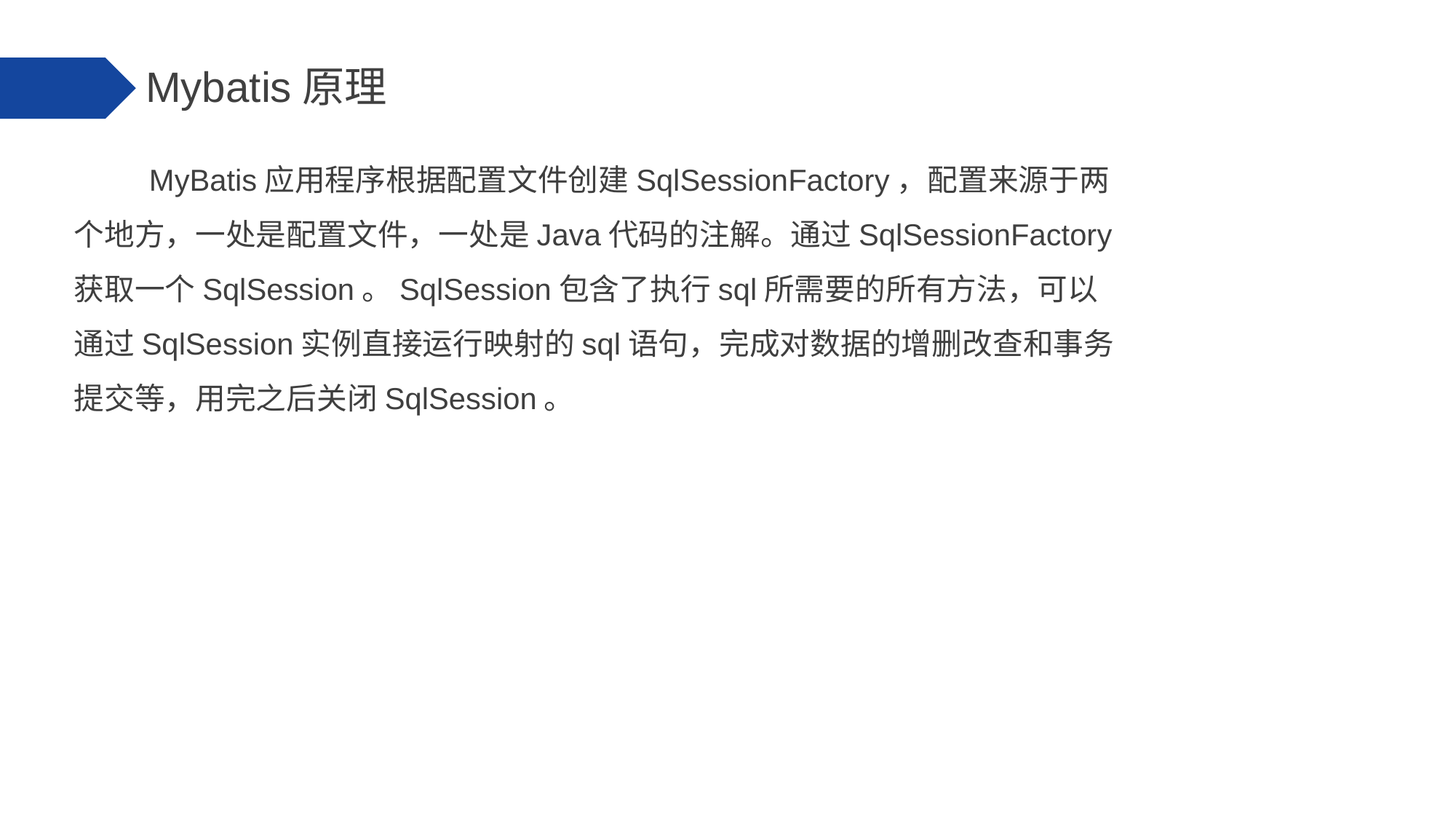

Mybatis原理
         MyBatis应用程序根据配置文件创建SqlSessionFactory，配置来源于两个地方，一处是配置文件，一处是Java代码的注解。通过SqlSessionFactory获取一个SqlSession。SqlSession包含了执行sql所需要的所有方法，可以通过SqlSession实例直接运行映射的sql语句，完成对数据的增删改查和事务提交等，用完之后关闭SqlSession。